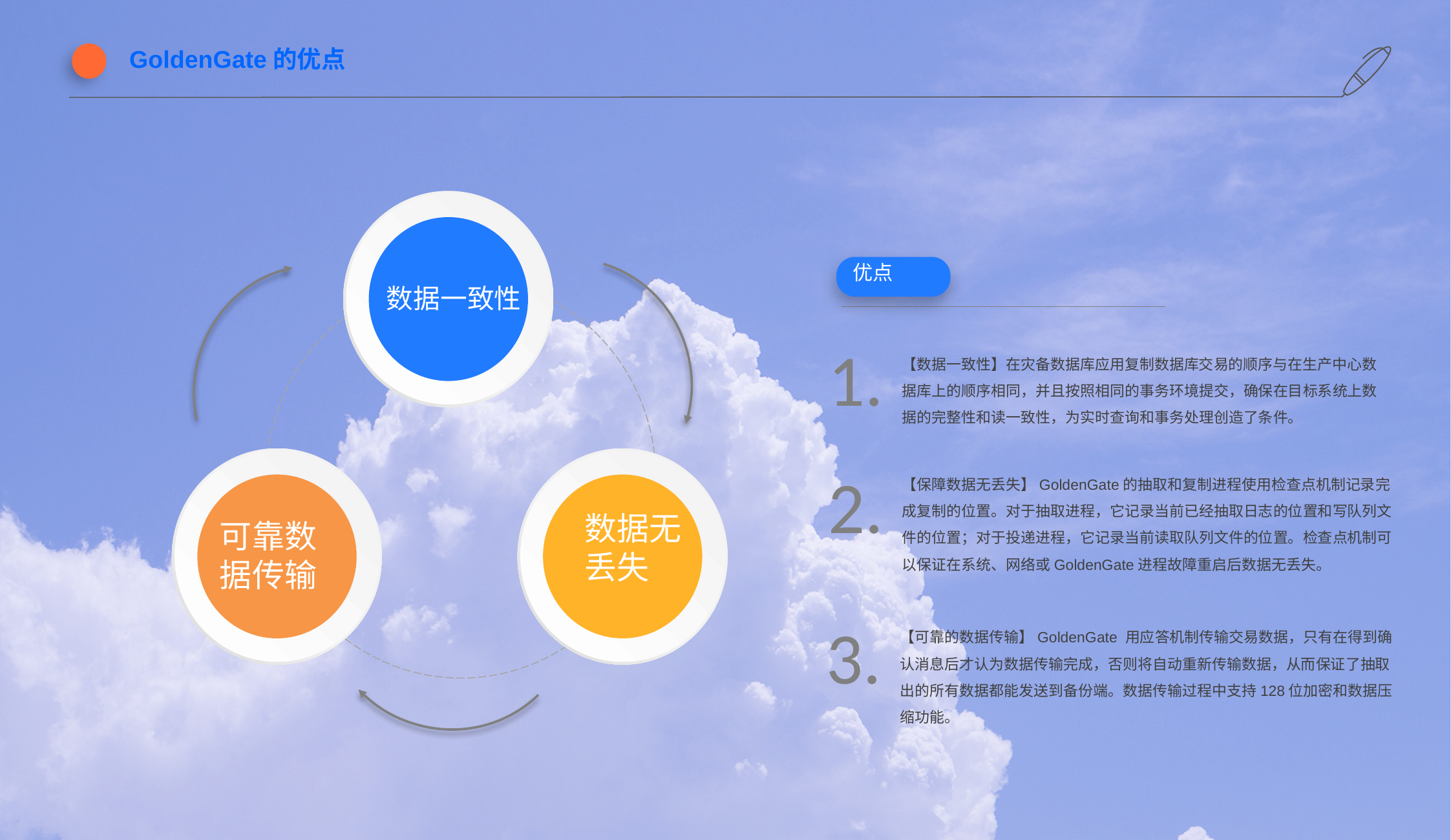

GoldenGate的优点

数据一致性

优点

1.
【数据一致性】在灾备数据库应用复制数据库交易的顺序与在生产中心数据库上的顺序相同，并且按照相同的事务环境提交，确保在目标系统上数据的完整性和读一致性，为实时查询和事务处理创造了条件。

2.
【保障数据无丢失】GoldenGate的抽取和复制进程使用检查点机制记录完成复制的位置。对于抽取进程，它记录当前已经抽取日志的位置和写队列文件的位置；对于投递进程，它记录当前读取队列文件的位置。检查点机制可以保证在系统、网络或GoldenGate进程故障重启后数据无丢失。

可靠数据传输

数据无
丢失
3.
【可靠的数据传输】GoldenGate 用应答机制传输交易数据，只有在得到确认消息后才认为数据传输完成，否则将自动重新传输数据，从而保证了抽取出的所有数据都能发送到备份端。数据传输过程中支持128位加密和数据压缩功能。